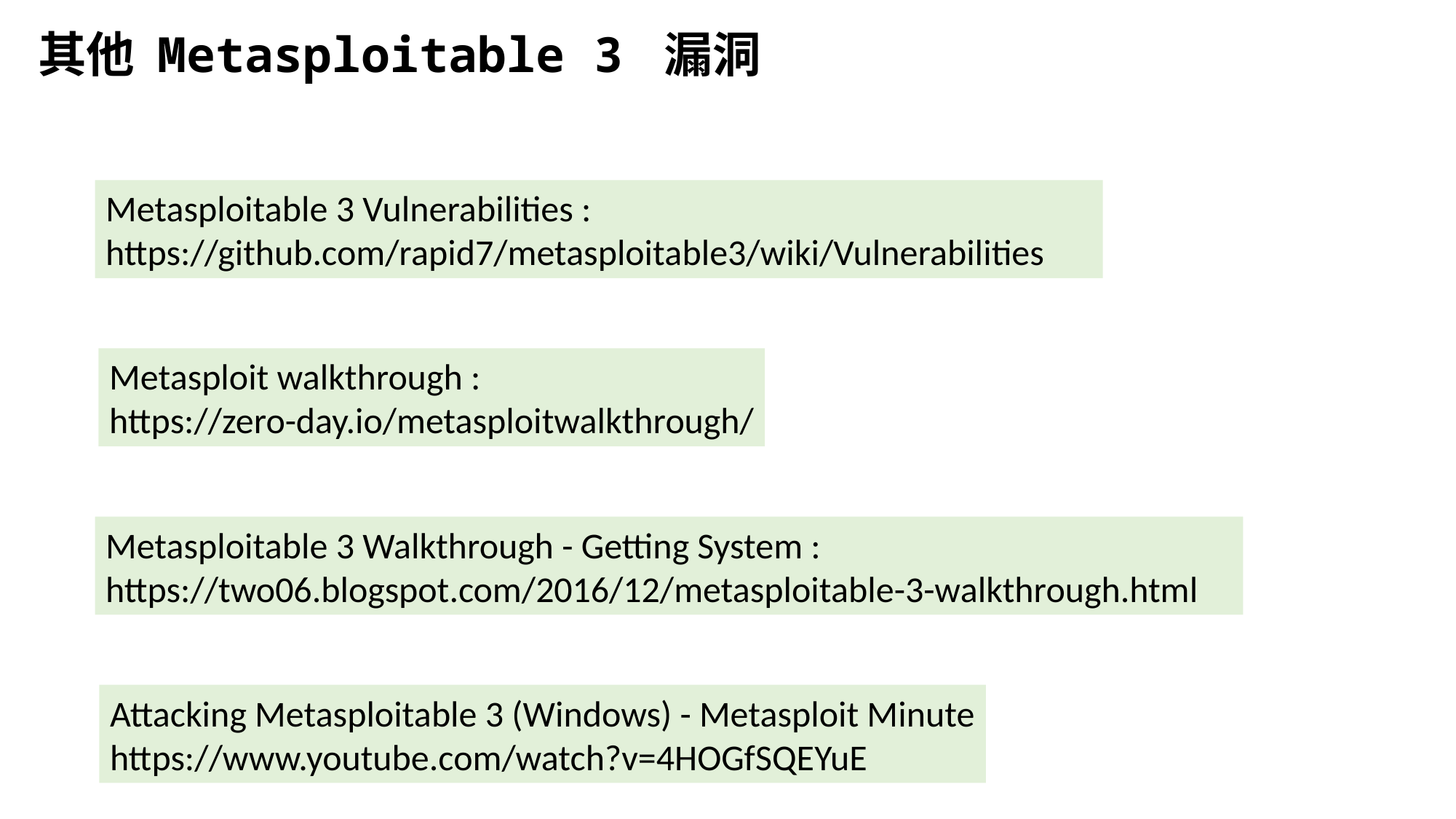

其他 Metasploitable 3 漏洞
Metasploitable 3 Vulnerabilities :
https://github.com/rapid7/metasploitable3/wiki/Vulnerabilities
Metasploit walkthrough :
https://zero-day.io/metasploitwalkthrough/
Metasploitable 3 Walkthrough - Getting System :
https://two06.blogspot.com/2016/12/metasploitable-3-walkthrough.html
Attacking Metasploitable 3 (Windows) - Metasploit Minute
https://www.youtube.com/watch?v=4HOGfSQEYuE